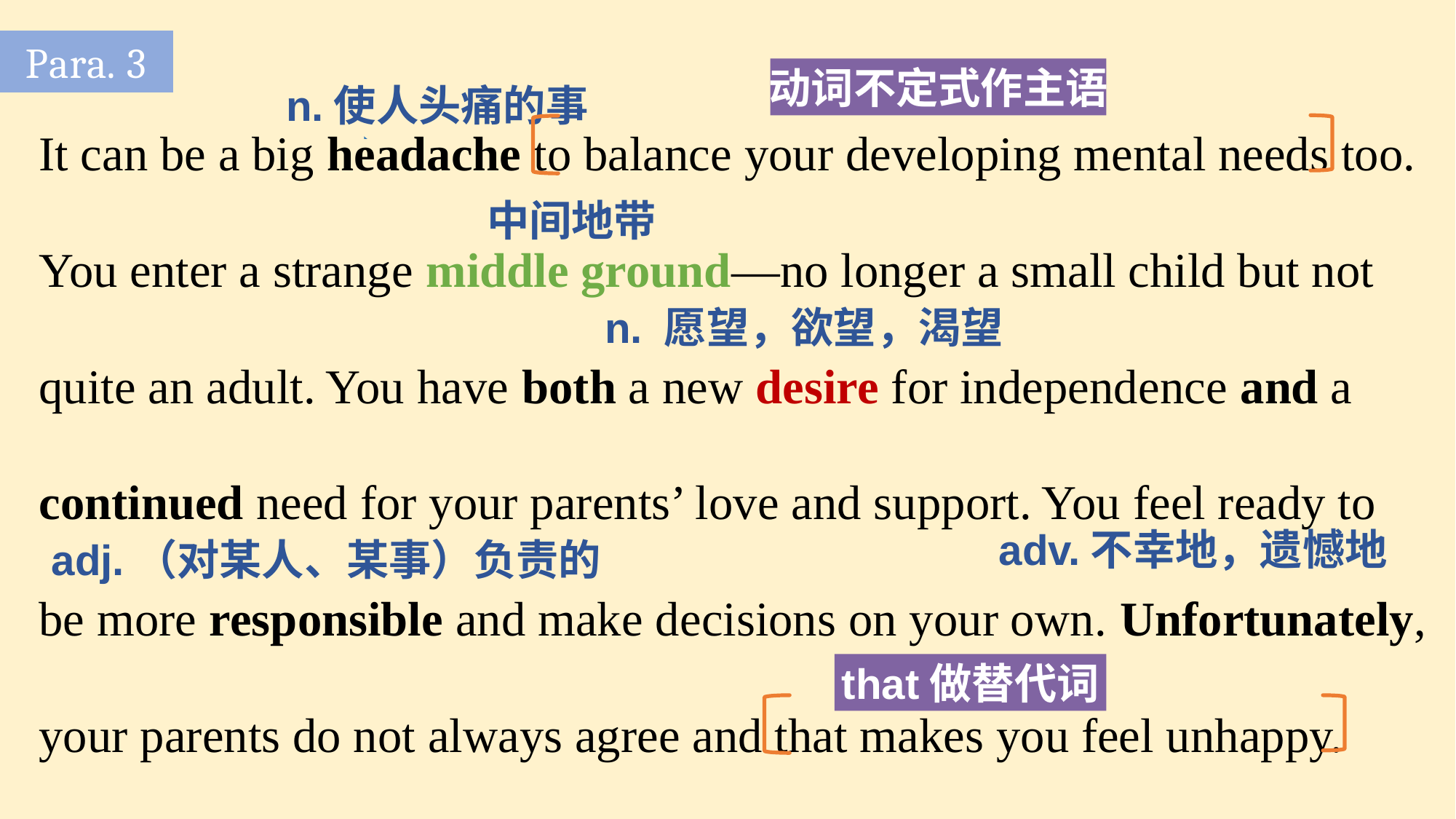

Para. 3
It can be a big headache to balance your developing mental needs too. You enter a strange middle ground—no longer a small child but not quite an adult. You have both a new desire for independence and a continued need for your parents’ love and support. You feel ready to be more responsible and make decisions on your own. Unfortunately, your parents do not always agree and that makes you feel unhappy.
动词不定式作主语
n.使人头痛的事

中间地带
n. 愿望，欲望，渴望
adv.不幸地，遗憾地
adj.（对某人、某事）负责的
that做替代词